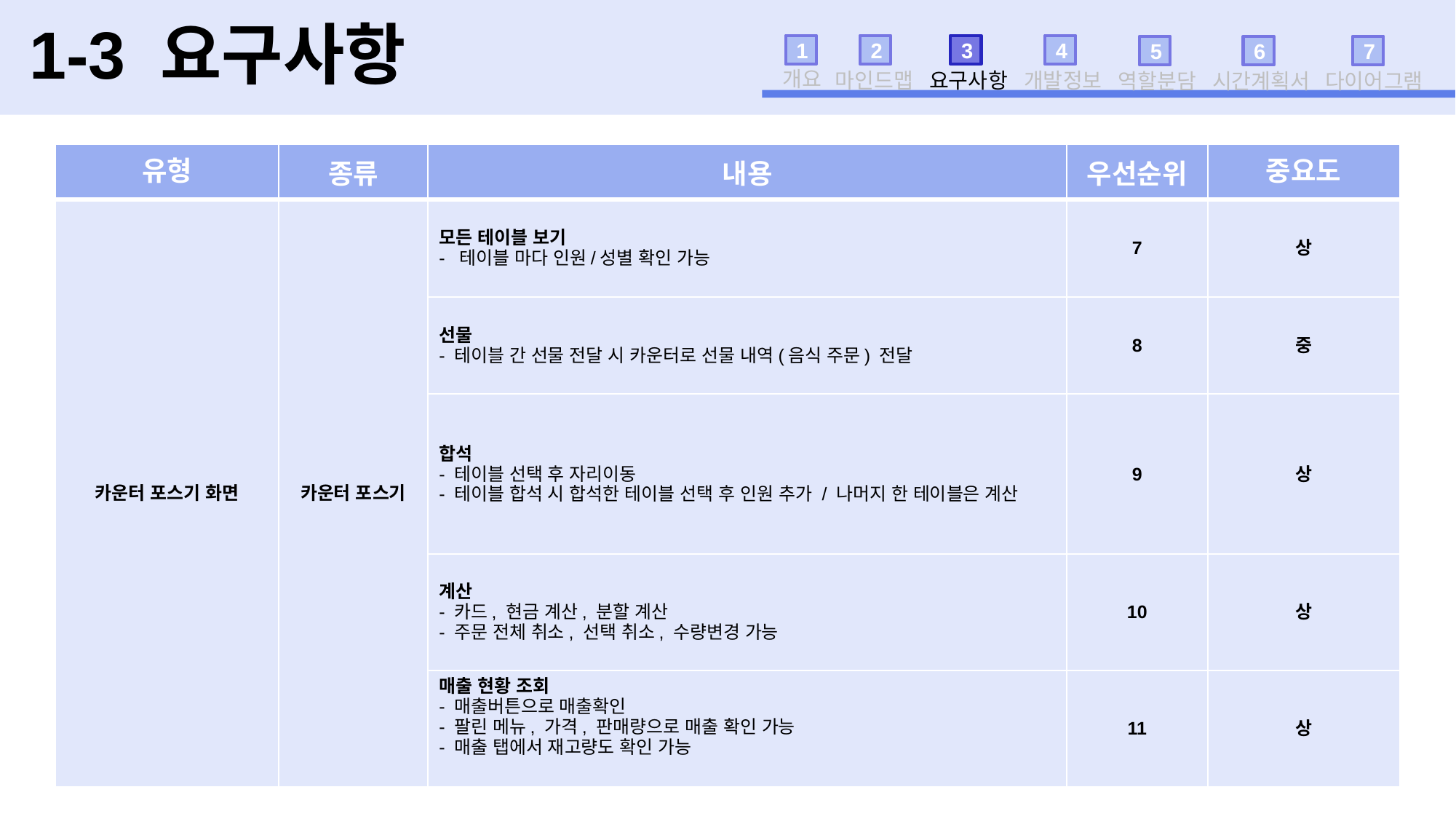

# 1-3 요구사항
1
개요
2
마인드맵
3
요구사항
4
개발정보
5
역할분담
6
시간계획서
7
다이어그램

| 유형 | 종류 | 내용 | 우선순위 | 중요도 |
| --- | --- | --- | --- | --- |
| 카운터 포스기 화면 | 카운터 포스기 | 모든 테이블 보기 테이블 마다 인원/성별 확인 가능 | 7 | 상 |
|  |  | 선물 - 테이블 간 선물 전달 시 카운터로 선물 내역(음식 주문) 전달 | 8 | 중 |
|  |  | 합석 - 테이블 선택 후 자리이동 - 테이블 합석 시 합석한 테이블 선택 후 인원 추가 / 나머지 한 테이블은 계산 | 9 | 상 |
|  |  | 계산 - 카드, 현금 계산, 분할 계산 - 주문 전체 취소, 선택 취소, 수량변경 가능 | 10 | 상 |
|  |  | 매출 현황 조회 - 매출버튼으로 매출확인 - 팔린 메뉴, 가격, 판매량으로 매출 확인 가능 - 매출 탭에서 재고량도 확인 가능 | 11 | 상 |